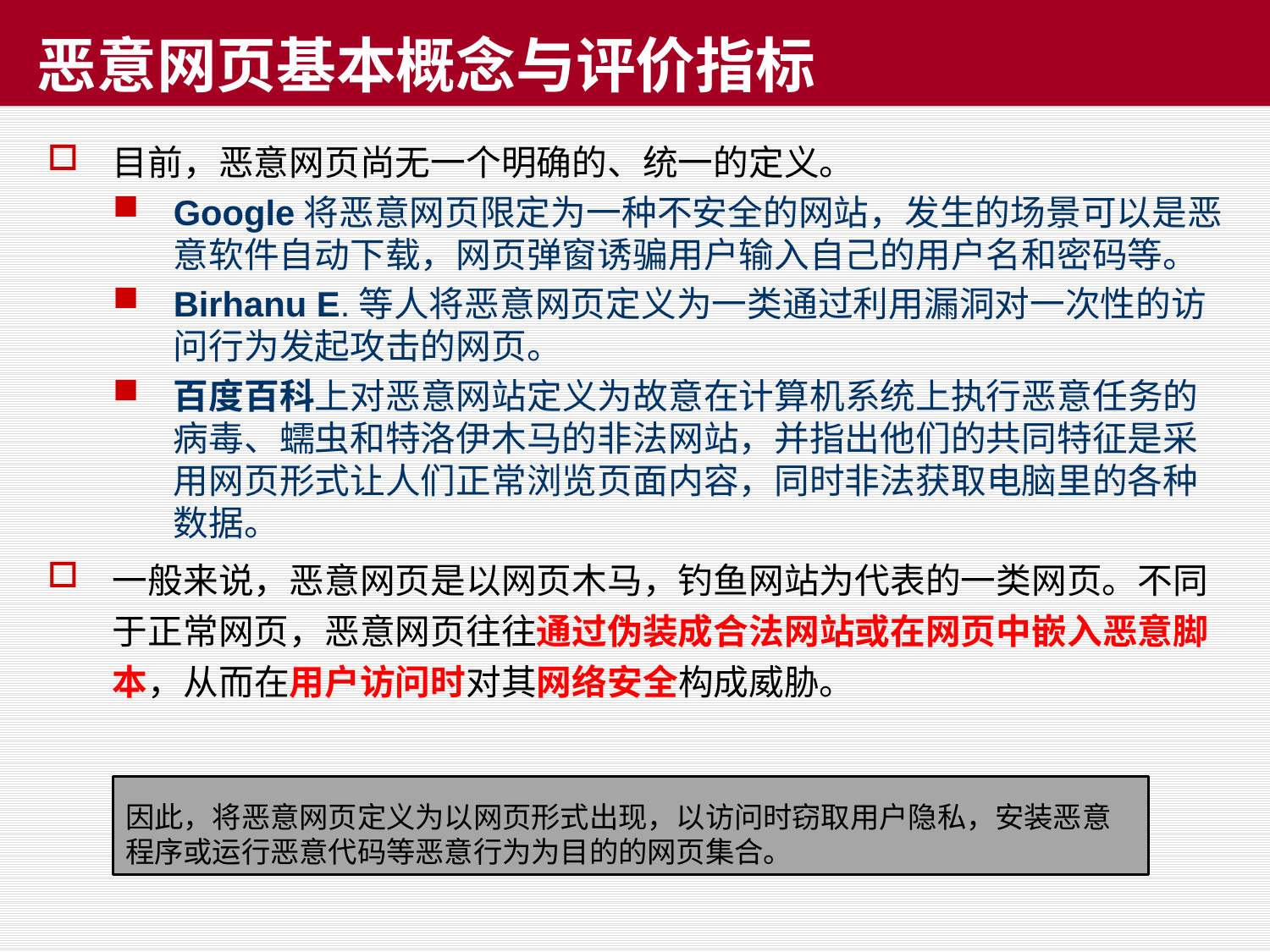

# 恶意网页基本概念与评价指标
目前，恶意网页尚无一个明确的、统一的定义。
Google将恶意网页限定为一种不安全的网站，发生的场景可以是恶意软件自动下载，网页弹窗诱骗用户输入自己的用户名和密码等。
Birhanu E.等人将恶意网页定义为一类通过利用漏洞对一次性的访问行为发起攻击的网页。
百度百科上对恶意网站定义为故意在计算机系统上执行恶意任务的病毒、蠕虫和特洛伊木马的非法网站，并指出他们的共同特征是采用网页形式让人们正常浏览页面内容，同时非法获取电脑里的各种数据。
一般来说，恶意网页是以网页木马，钓鱼网站为代表的一类网页。不同于正常网页，恶意网页往往通过伪装成合法网站或在网页中嵌入恶意脚本，从而在用户访问时对其网络安全构成威胁。

因此，将恶意网页定义为以网页形式出现，以访问时窃取用户隐私，安装恶意程序或运行恶意代码等恶意行为为目的的网页集合。
37